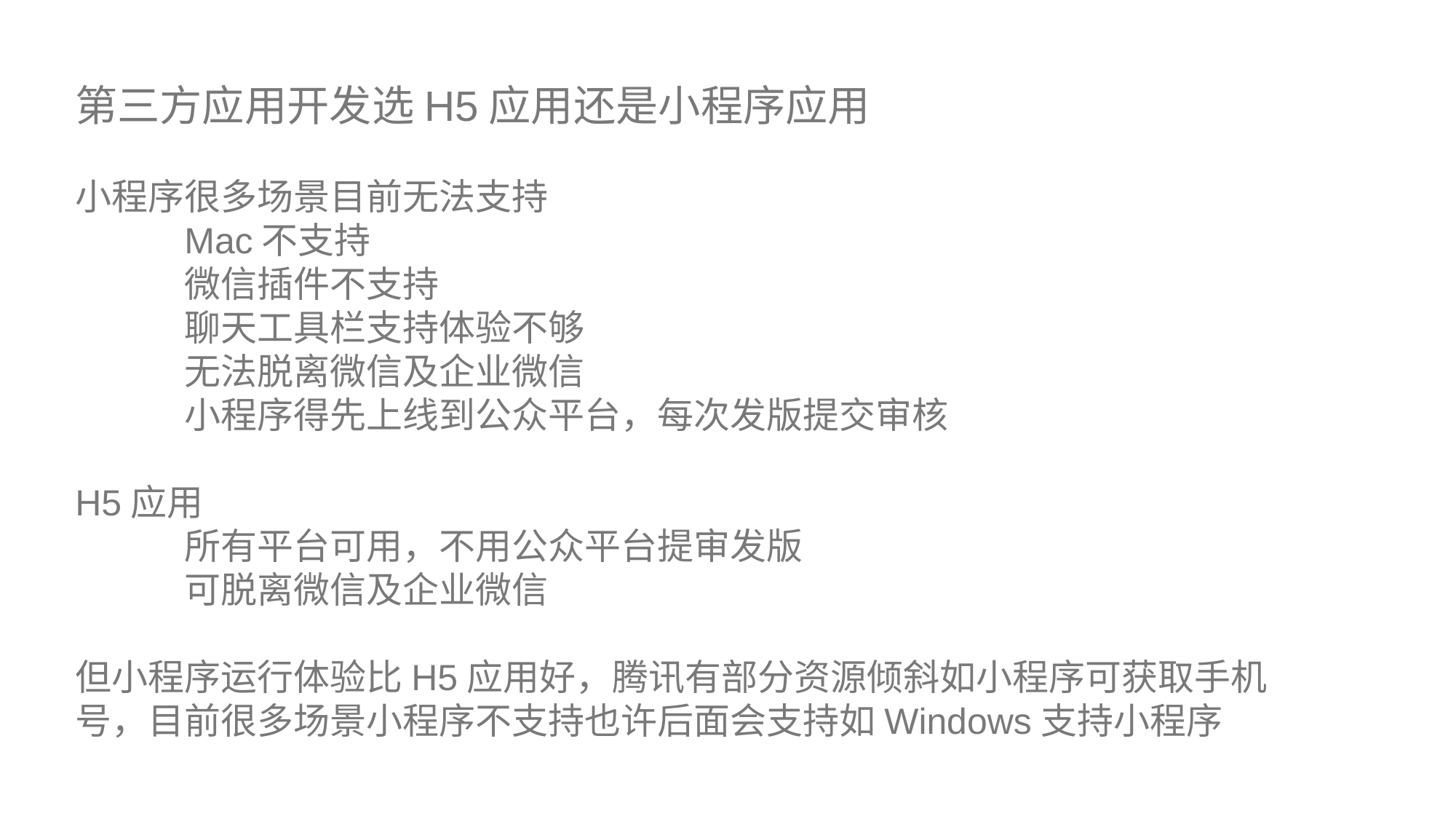

第三方应用开发选H5应用还是小程序应用
小程序很多场景目前无法支持
	Mac不支持
	微信插件不支持
	聊天工具栏支持体验不够
	无法脱离微信及企业微信
	小程序得先上线到公众平台，每次发版提交审核

H5应用
	所有平台可用，不用公众平台提审发版
	可脱离微信及企业微信

但小程序运行体验比H5应用好，腾讯有部分资源倾斜如小程序可获取手机号，目前很多场景小程序不支持也许后面会支持如Windows支持小程序